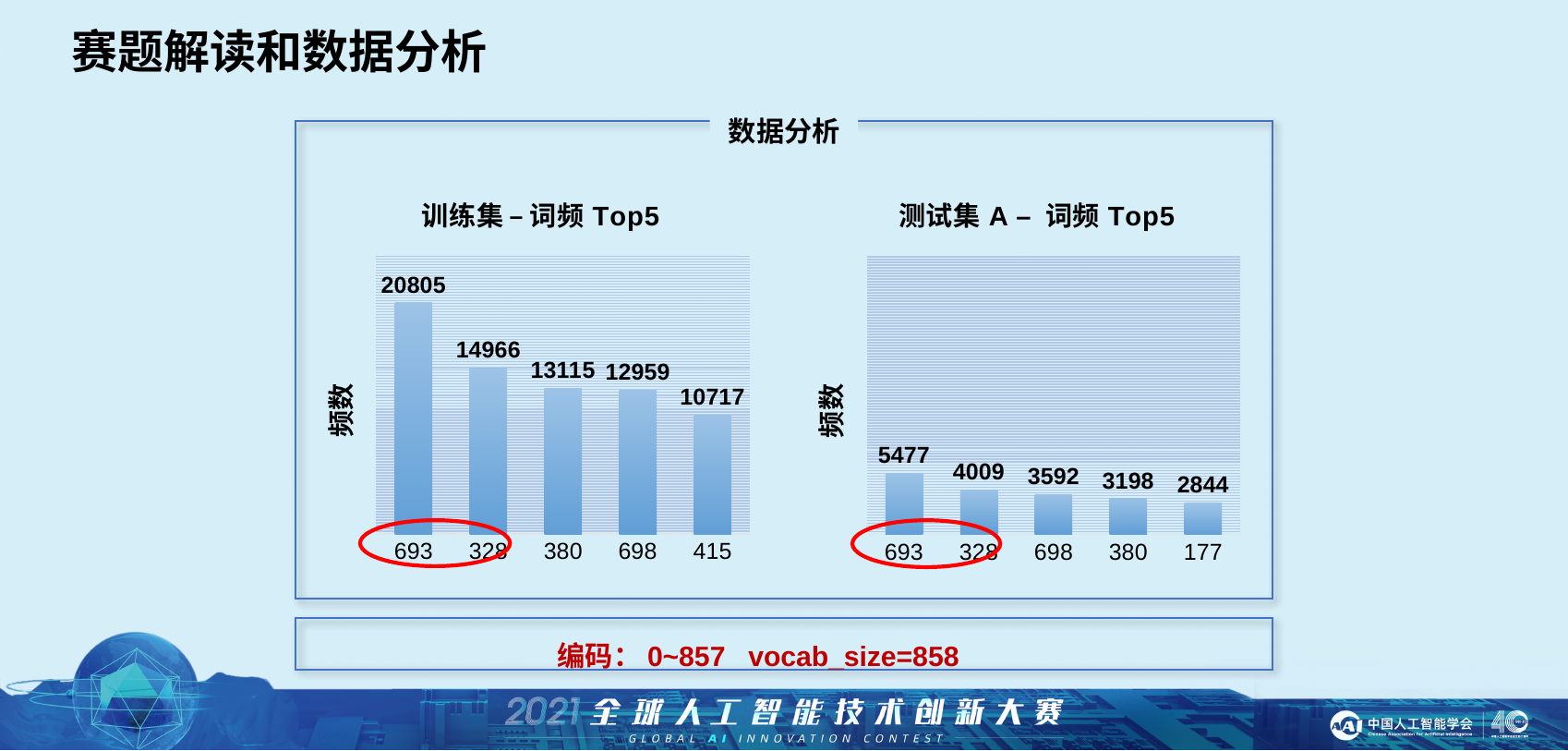

赛题解读和数据分析

数据分析

### Chart: 训练集 – 词频Top5

| Category | 词频 |
|---|---|
| 693 | 20805.0 |
| 328 | 14966.0 |
| 380 | 13115.0 |
| 698 | 12959.0 |
| 415 | 10717.0 |

### Chart: 测试集A – 词频Top5

| Category | 词频 |
|---|---|
| 693 | 5477.0 |
| 328 | 4009.0 |
| 698 | 3592.0 |
| 380 | 3198.0 |
| 177 | 2844.0 |

编码：0~857   vocab_size=858